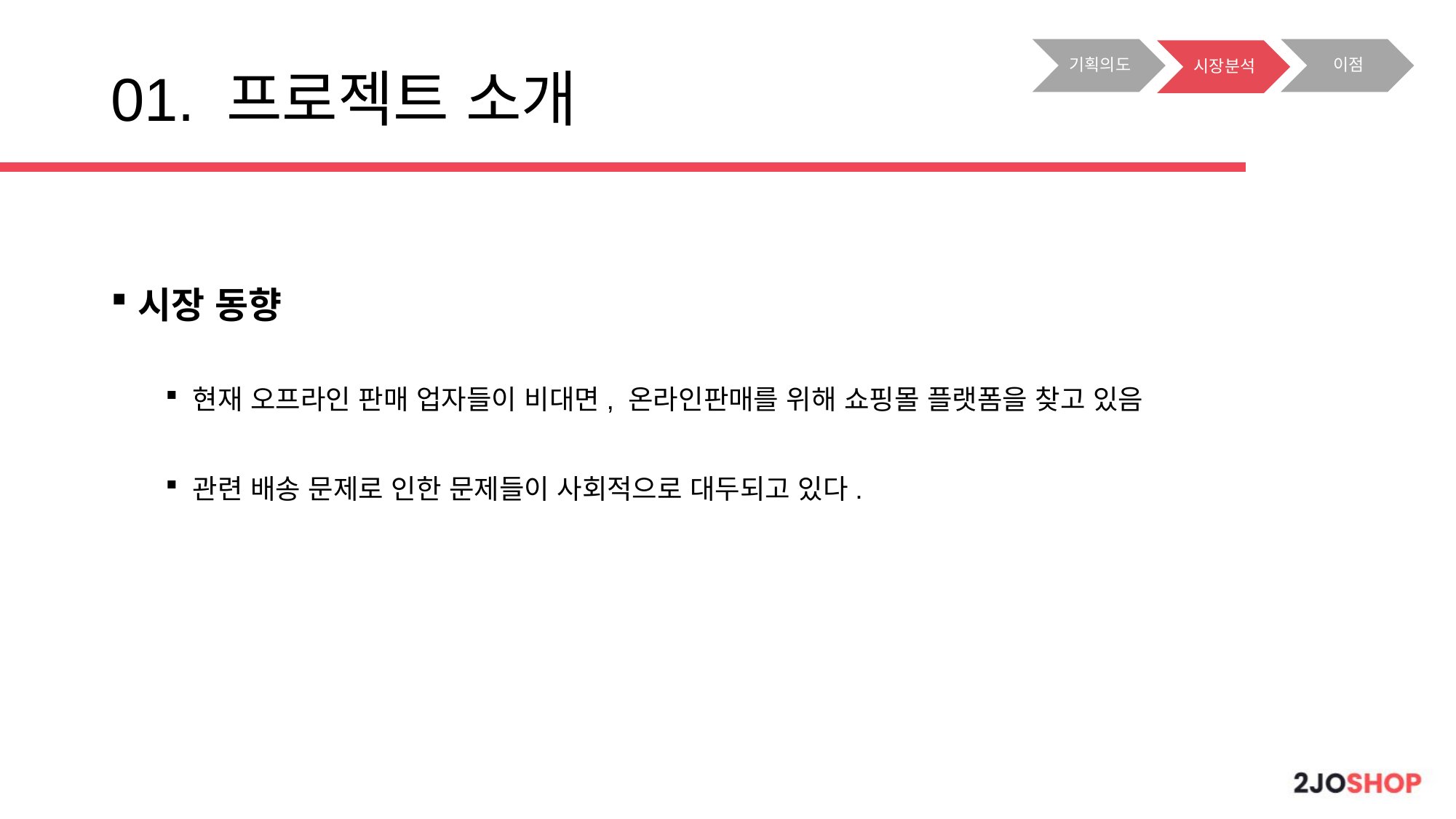

기획의도
시장분석
이점
# 01. 프로젝트 소개
시장 동향
현재 오프라인 판매 업자들이 비대면, 온라인판매를 위해 쇼핑몰 플랫폼을 찾고 있음
관련 배송 문제로 인한 문제들이 사회적으로 대두되고 있다.